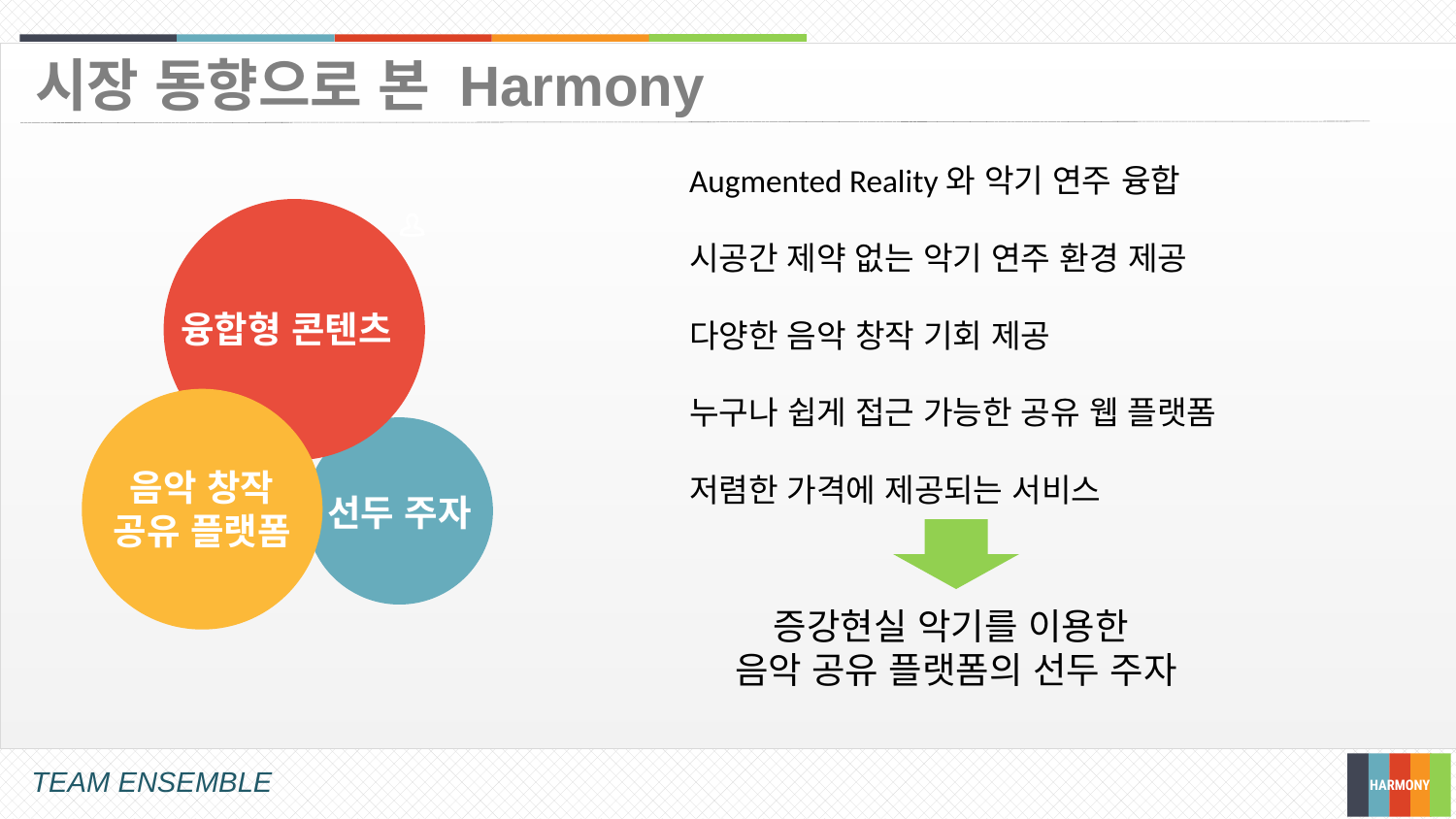

시장 동향으로 본 Harmony
Augmented Reality와 악기 연주 융합
시공간 제약 없는 악기 연주 환경 제공
다양한 음악 창작 기회 제공
누구나 쉽게 접근 가능한 공유 웹 플랫폼
저렴한 가격에 제공되는 서비스

융합형 콘텐츠

음악 창작
공유 플랫폼

선두 주자

증강현실 악기를 이용한
음악 공유 플랫폼의 선두 주자